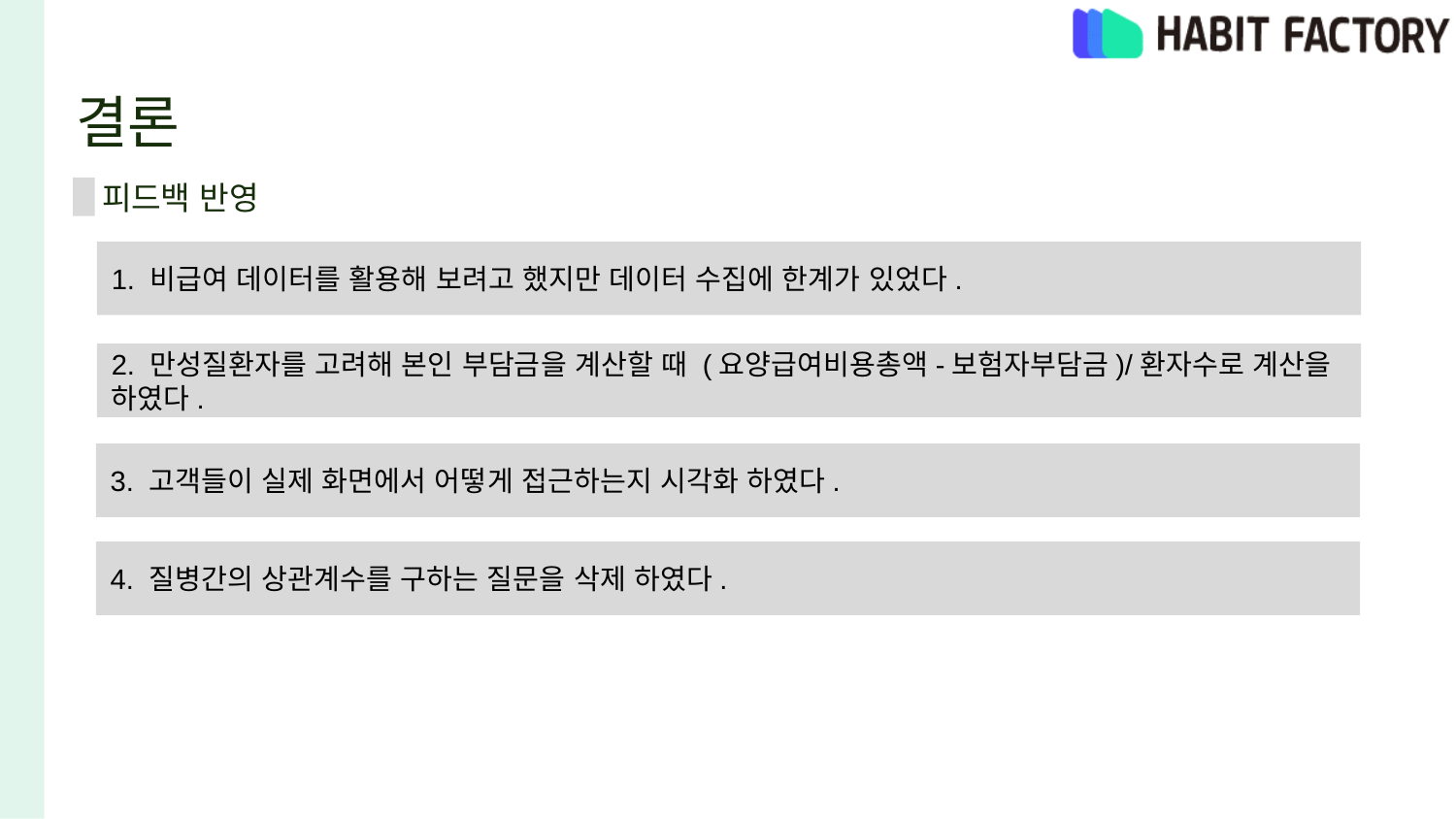

# 결론
피드백 반영

1. 비급여 데이터를 활용해 보려고 했지만 데이터 수집에 한계가 있었다.
2. 만성질환자를 고려해 본인 부담금을 계산할 때 (요양급여비용총액-보험자부담금)/환자수로 계산을 하였다.
3. 고객들이 실제 화면에서 어떻게 접근하는지 시각화 하였다.
4. 질병간의 상관계수를 구하는 질문을 삭제 하였다.